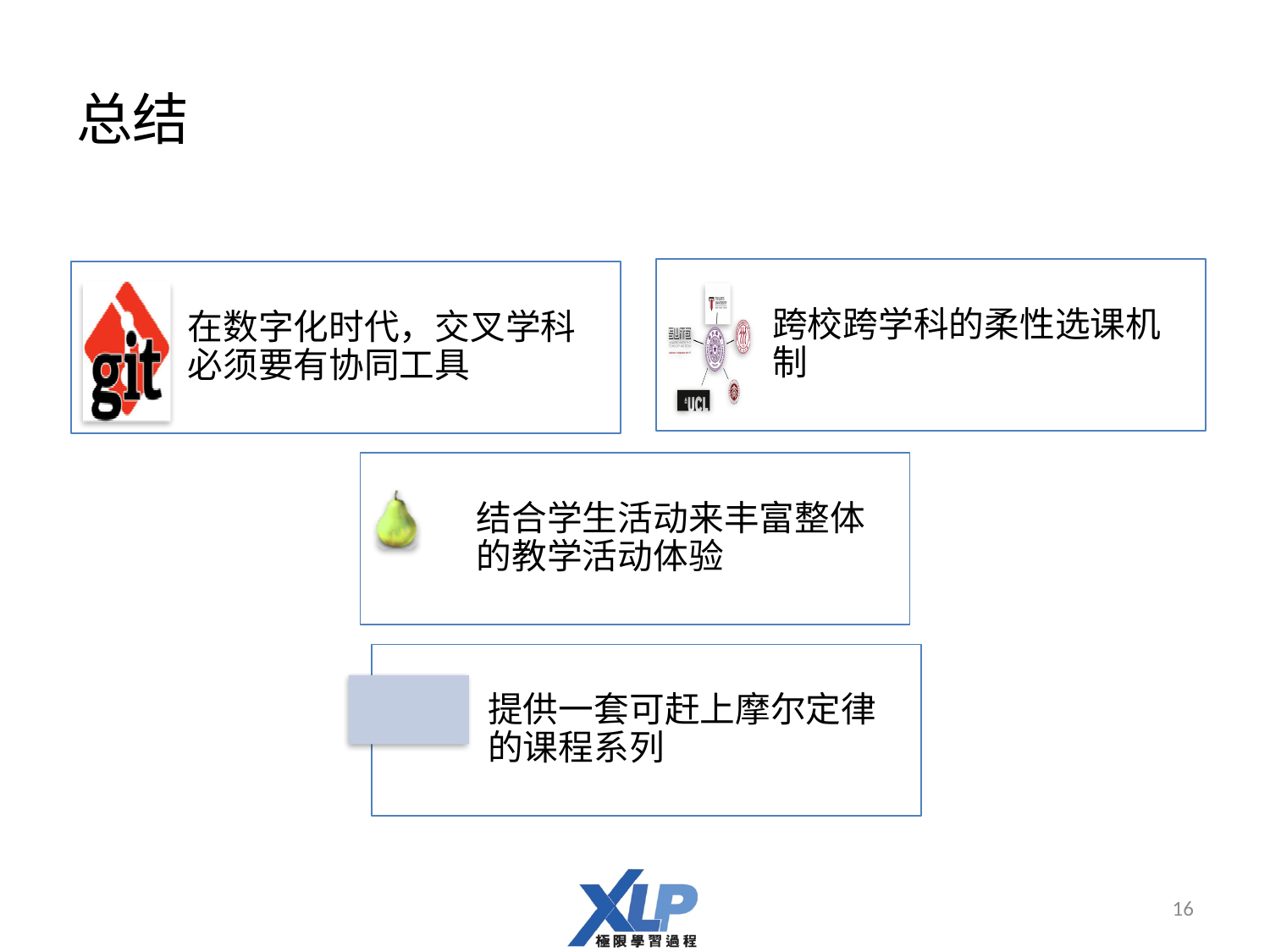

# 总结
在数字化时代，交叉学科必须要有协同工具
跨校跨学科的柔性选课机制
结合学生活动来丰富整体的教学活动体验
提供一套可赶上摩尔定律的课程系列
16